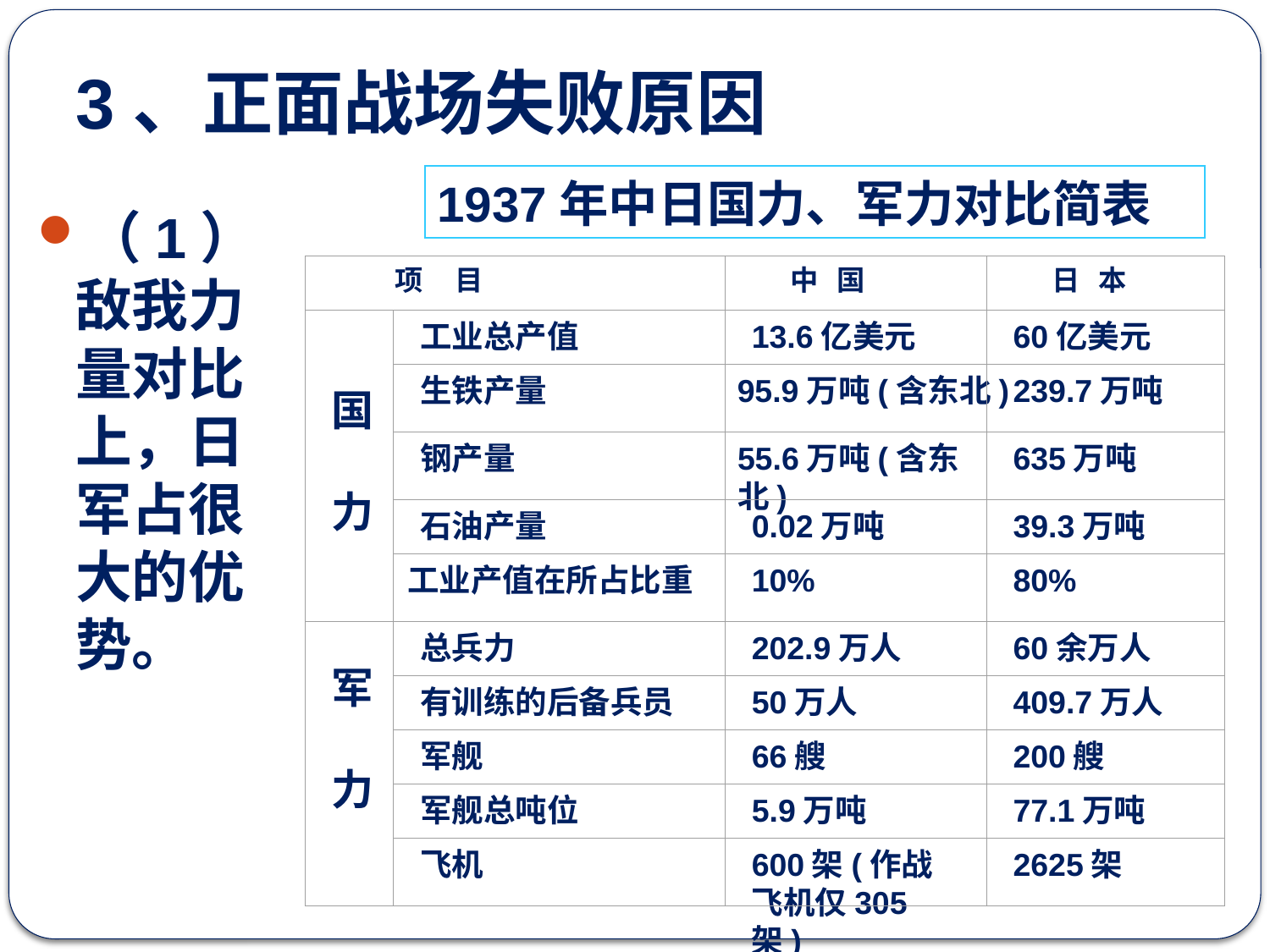

# 3、正面战场失败原因
1937年中日国力、军力对比简表
（1）敌我力量对比上，日军占很大的优势。

         项     目

     中   国

     日   本

国

力

工业总产值

13.6亿美元

60亿美元

生铁产量
95.9万吨(含东北)

239.7万吨

钢产量
55.6万吨(含东北)

635万吨

石油产量

0.02万吨

39.3万吨

工业产值在所占比重

10%

80%

军

力

总兵力

202.9万人

60余万人

有训练的后备兵员

50万人

409.7万人

军舰

66艘

200艘

军舰总吨位

5.9万吨

77.1万吨

飞机

600架(作战飞机仅305架)

2625架